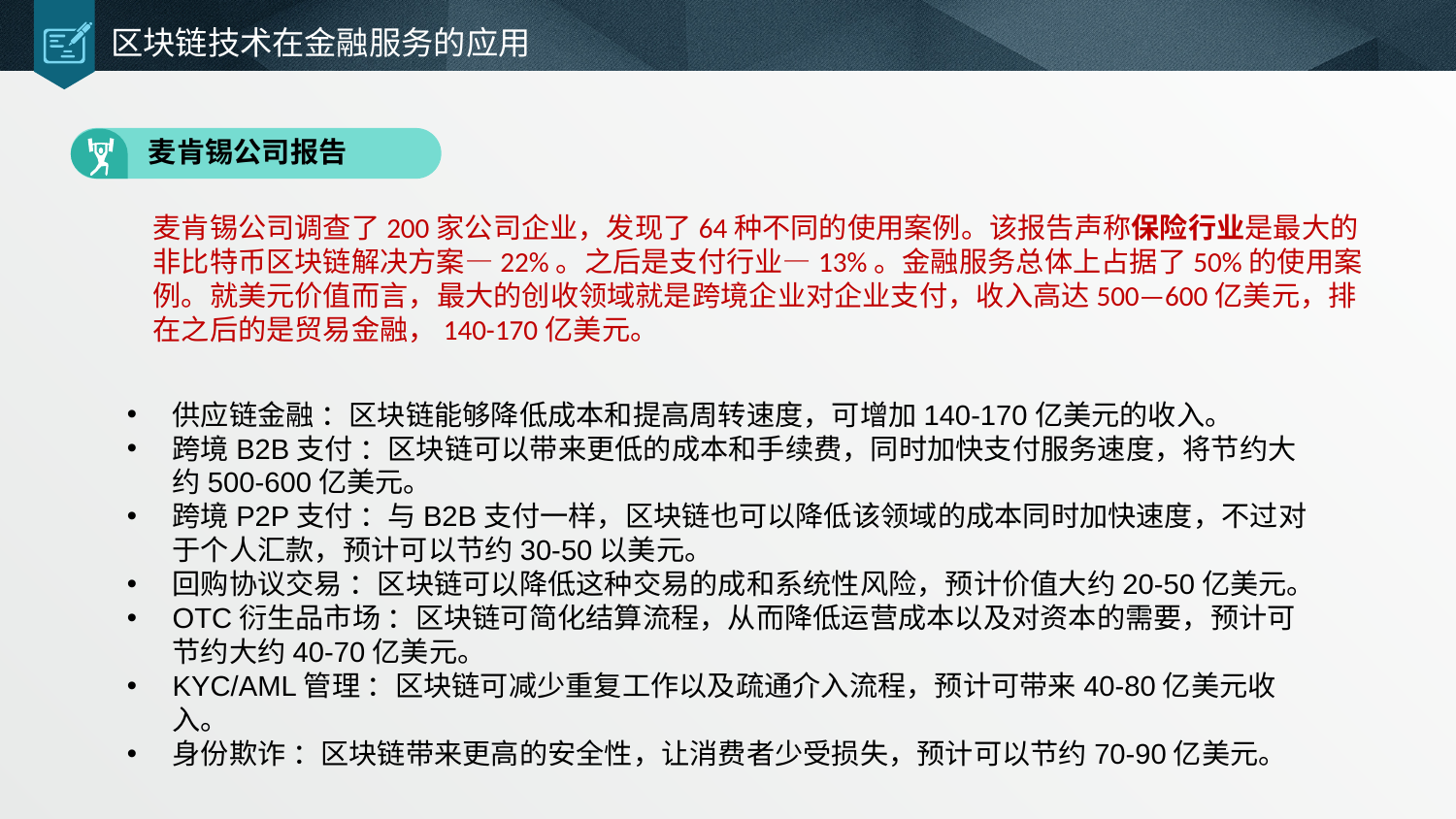

# 区块链技术在金融服务的应用

麦肯锡公司报告

麦肯锡公司调查了200家公司企业，发现了64种不同的使用案例。该报告声称保险行业是最大的非比特币区块链解决方案—22%。之后是支付行业—13%。金融服务总体上占据了50%的使用案例。就美元价值而言，最大的创收领域就是跨境企业对企业支付，收入高达500—600亿美元，排在之后的是贸易金融，140-170亿美元。
供应链金融 ：区块链能够降低成本和提高周转速度，可增加140-170亿美元的收入。
跨境B2B支付 ：区块链可以带来更低的成本和手续费，同时加快支付服务速度，将节约大约500-600亿美元。
跨境P2P支付 ：与B2B支付一样，区块链也可以降低该领域的成本同时加快速度，不过对于个人汇款，预计可以节约30-50以美元。
回购协议交易 ：区块链可以降低这种交易的成和系统性风险，预计价值大约20-50亿美元。
OTC衍生品市场 ：区块链可简化结算流程，从而降低运营成本以及对资本的需要，预计可节约大约40-70亿美元。
KYC/AML管理 ：区块链可减少重复工作以及疏通介入流程，预计可带来40-80亿美元收入。
身份欺诈 ：区块链带来更高的安全性，让消费者少受损失，预计可以节约70-90亿美元。